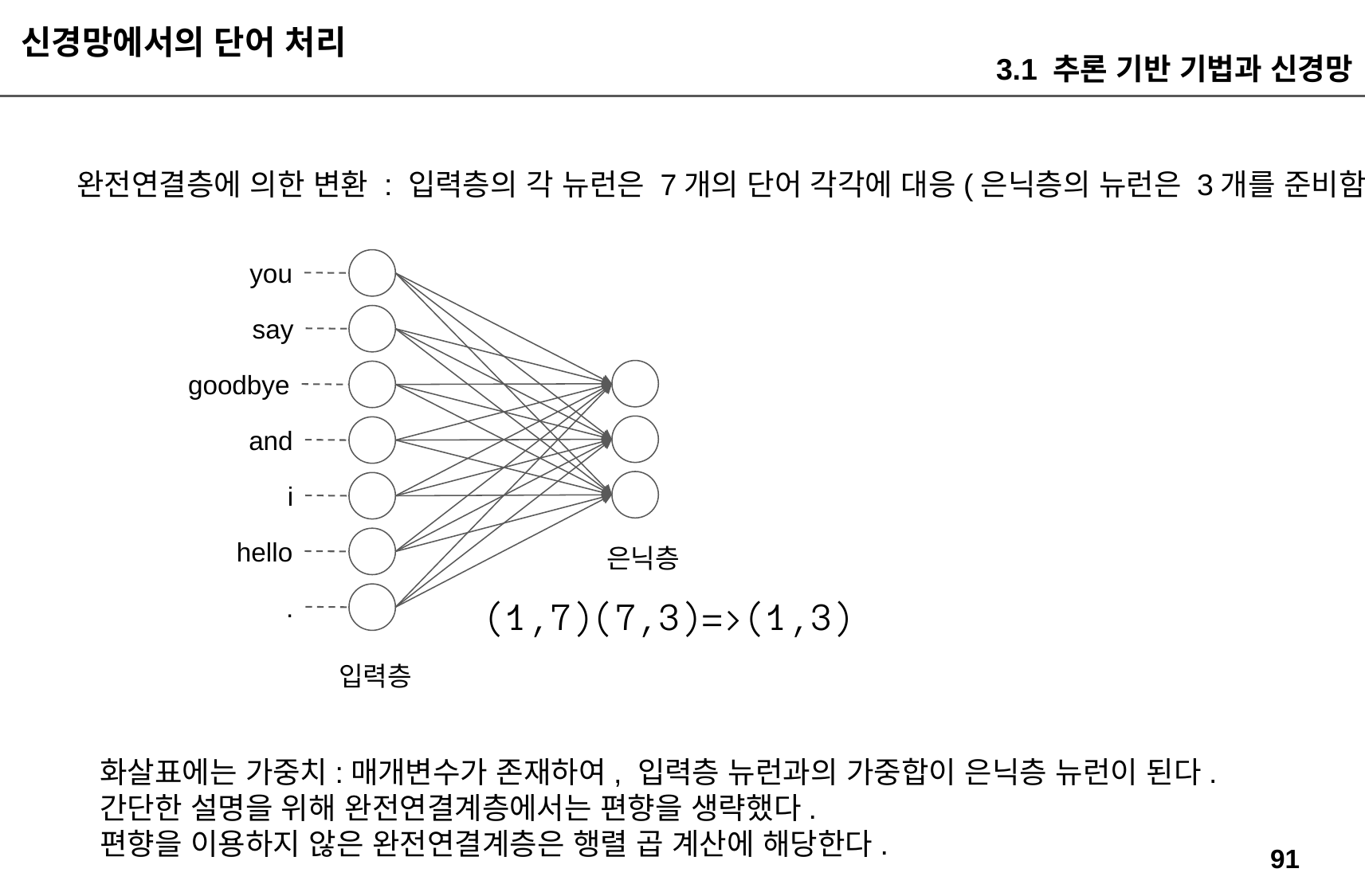

신경망에서의 단어 처리
3.1 추론 기반 기법과 신경망
완전연결층에 의한 변환 : 입력층의 각 뉴런은 7개의 단어 각각에 대응(은닉층의 뉴런은 3개를 준비함)

you

say

goodbye

and

i

hello
은닉층

.
(1,7)(7,3)=>(1,3)
입력층
화살표에는 가중치:매개변수가 존재하여, 입력층 뉴런과의 가중합이 은닉층 뉴런이 된다.
간단한 설명을 위해 완전연결계층에서는 편향을 생략했다.
편향을 이용하지 않은 완전연결계층은 행렬 곱 계산에 해당한다.